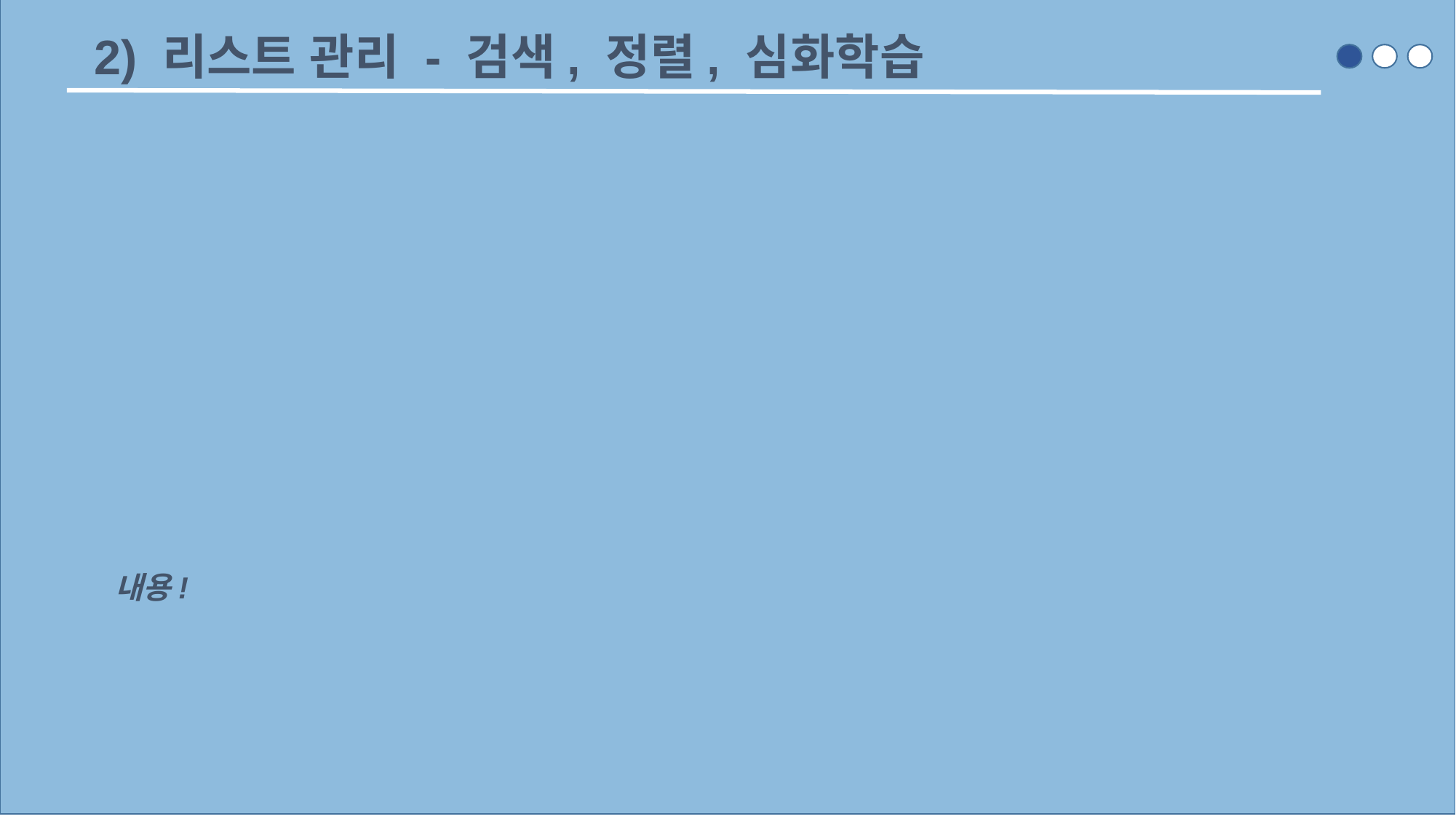

2) 리스트 관리 - 검색, 정렬, 심화학습

내용!